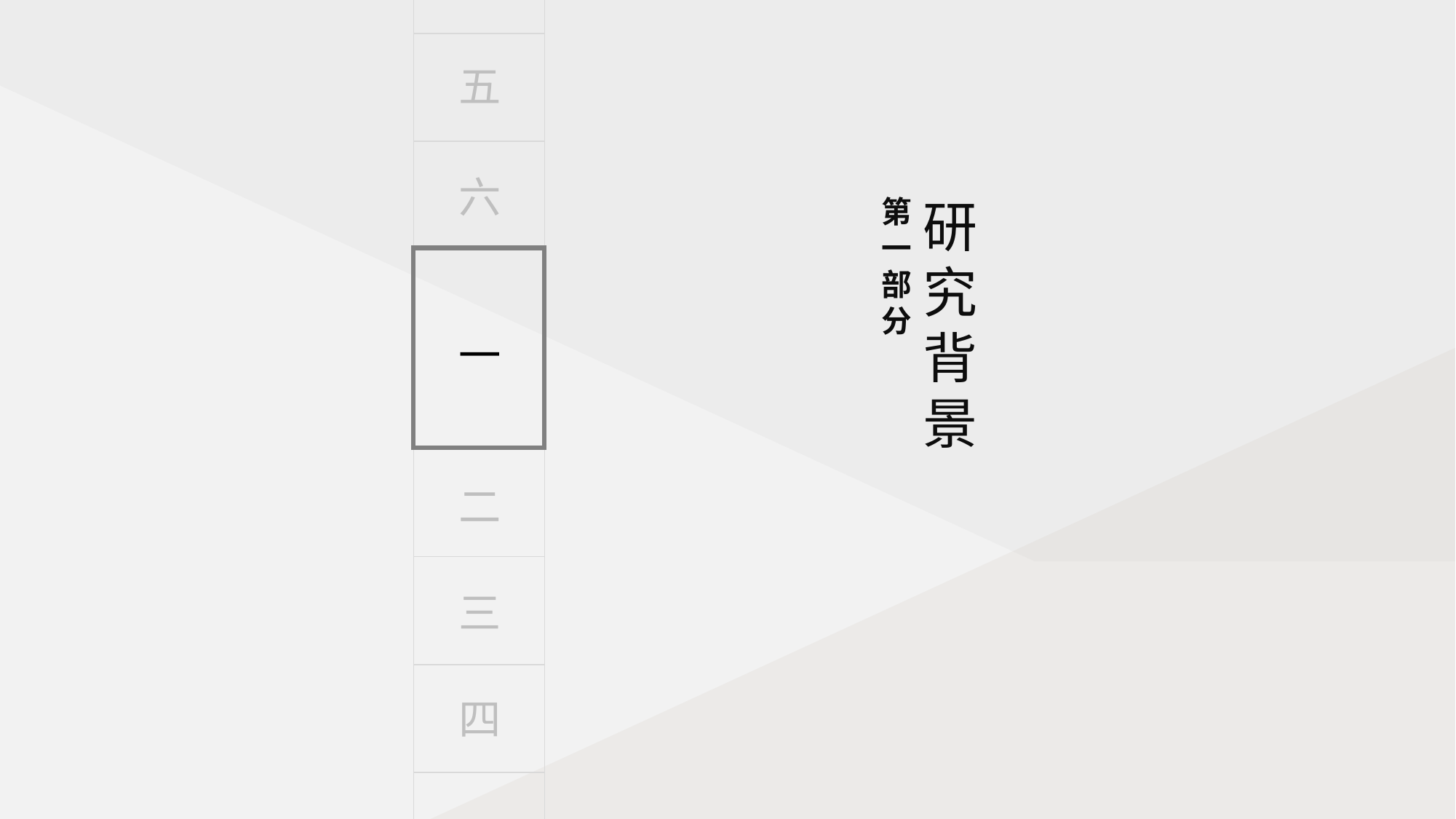

五
六
第一部分
研究背景
一
二
三
四